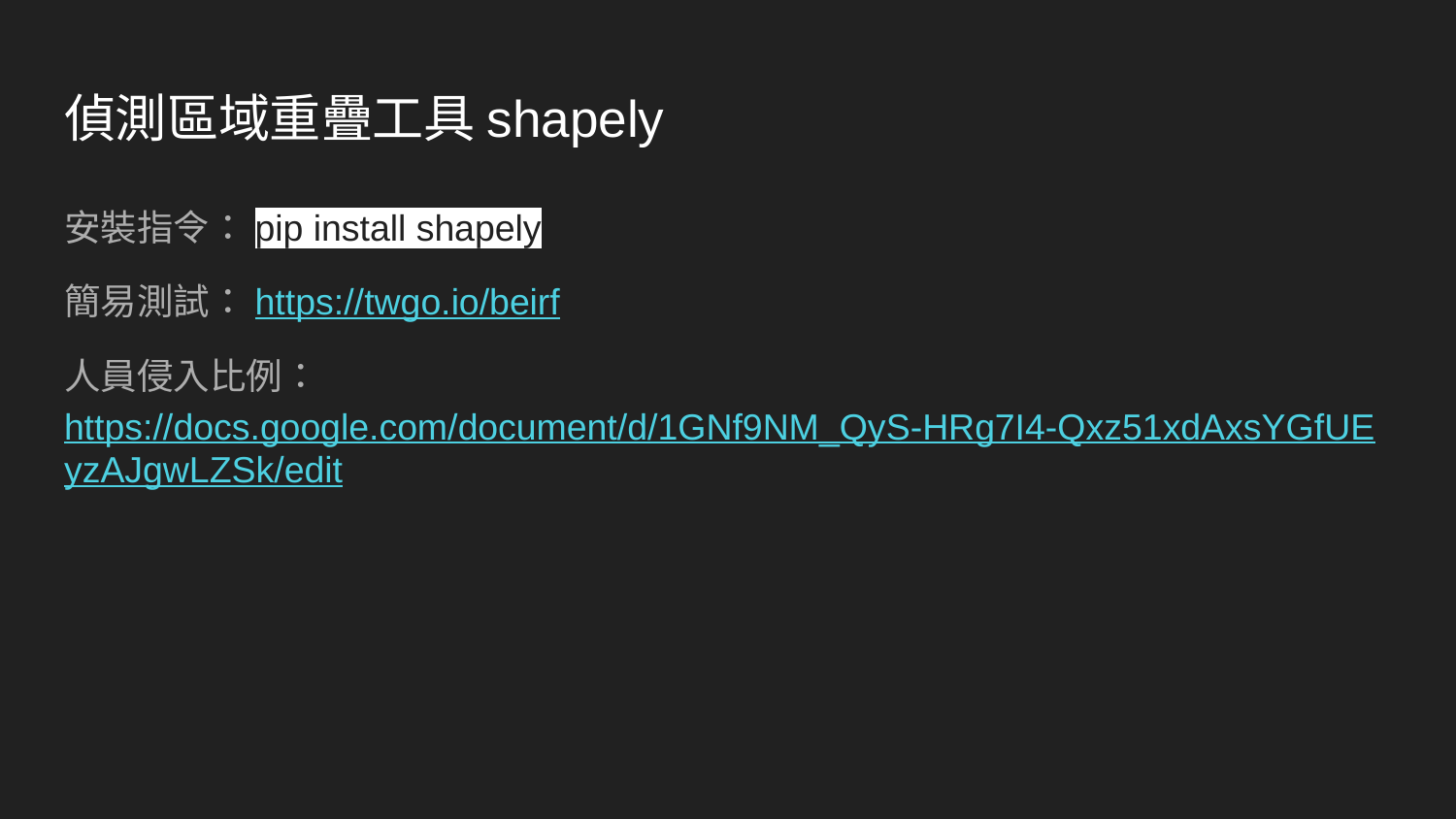

# 偵測區域重疊工具shapely
安裝指令：pip install shapely
簡易測試：https://twgo.io/beirf
人員侵入比例：https://docs.google.com/document/d/1GNf9NM_QyS-HRg7I4-Qxz51xdAxsYGfUEyzAJgwLZSk/edit